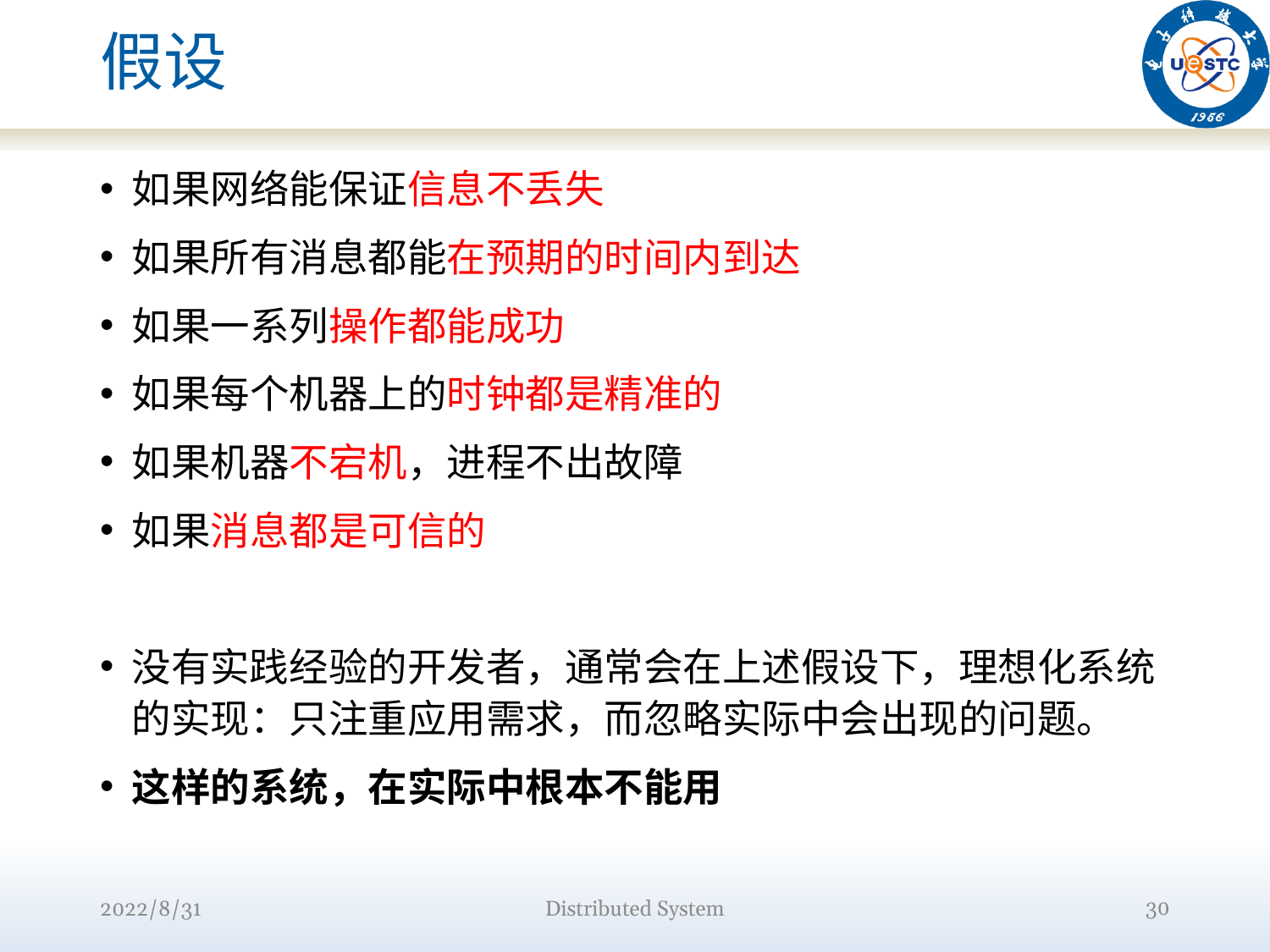

# 假设
如果网络能保证信息不丢失
如果所有消息都能在预期的时间内到达
如果一系列操作都能成功
如果每个机器上的时钟都是精准的
如果机器不宕机，进程不出故障
如果消息都是可信的

没有实践经验的开发者，通常会在上述假设下，理想化系统的实现：只注重应用需求，而忽略实际中会出现的问题。
这样的系统，在实际中根本不能用
2022/8/31
Distributed System
30